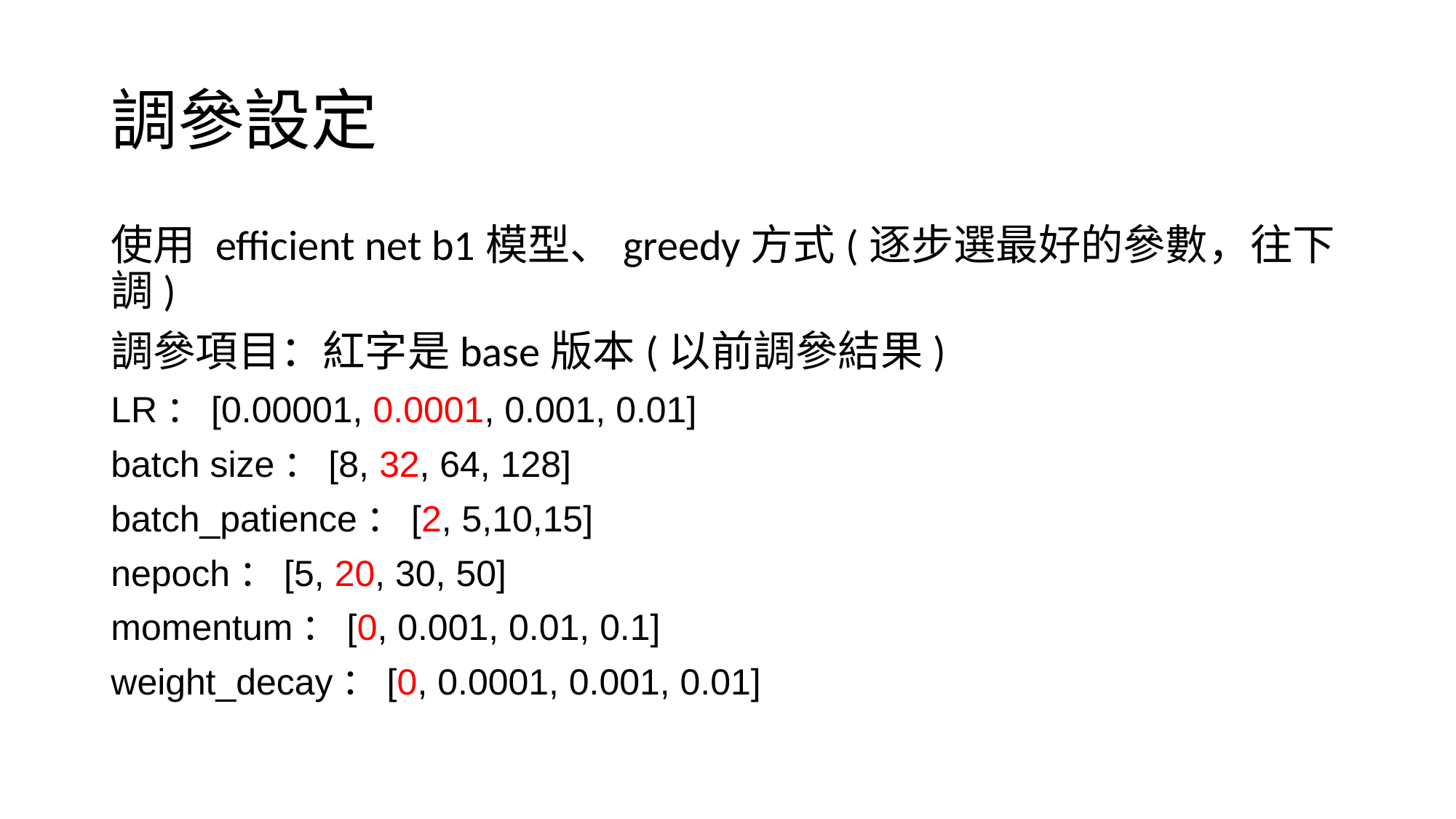

# 調參設定
使用 efficient net b1模型、greedy方式(逐步選最好的參數，往下調)
調參項目：紅字是base版本(以前調參結果)
LR：[0.00001, 0.0001, 0.001, 0.01]
batch size：[8, 32, 64, 128]
batch_patience：[2, 5,10,15]
nepoch：[5, 20, 30, 50]
momentum：[0, 0.001, 0.01, 0.1]
weight_decay：[0, 0.0001, 0.001, 0.01]